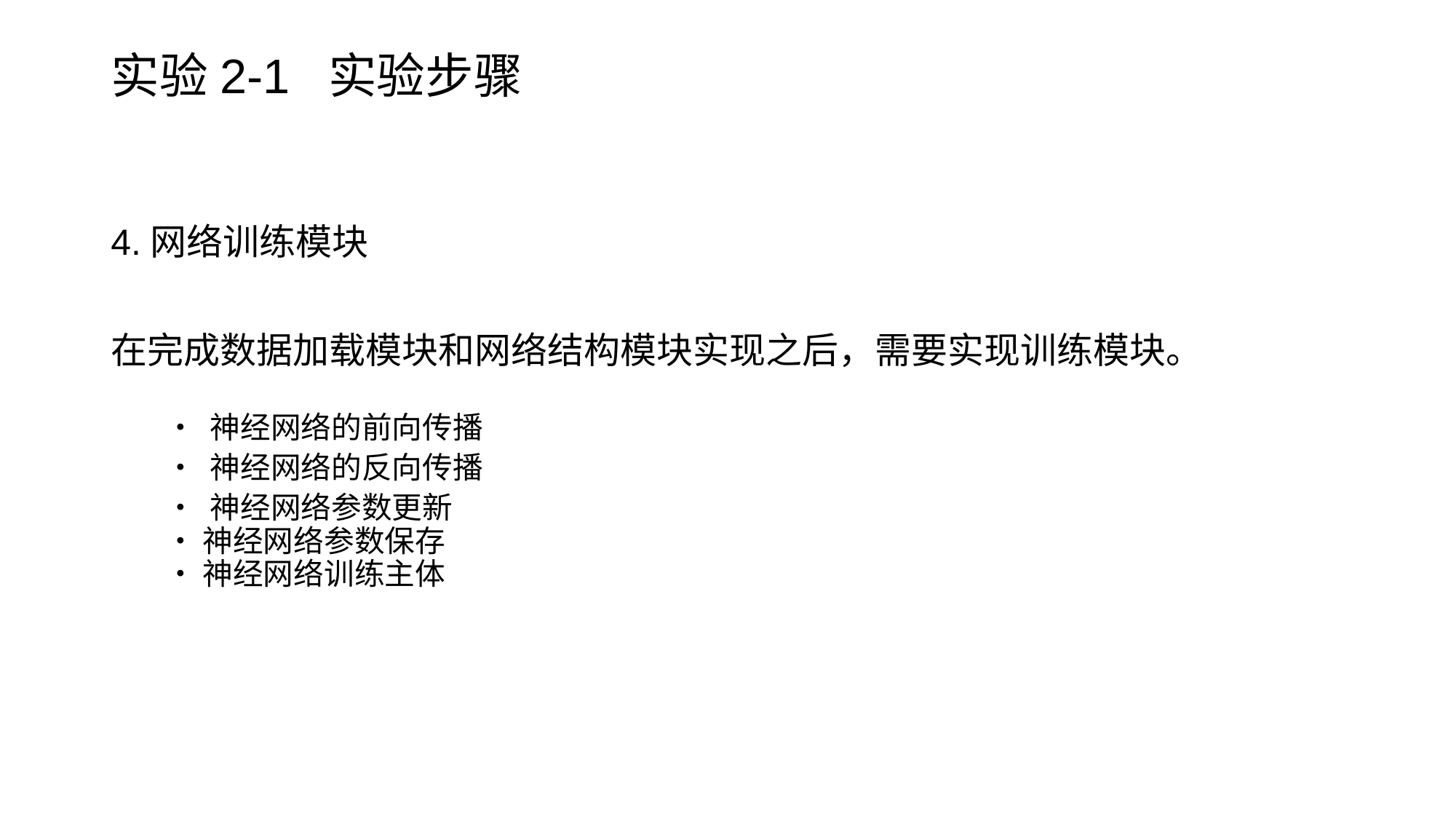

# 实验2-1  实验步骤
4.网络训练模块

在完成数据加载模块和网络结构模块实现之后，需要实现训练模块。
• 神经网络的前向传播
• 神经网络的反向传播
• 神经网络参数更新
• 神经网络参数保存
• 神经网络训练主体